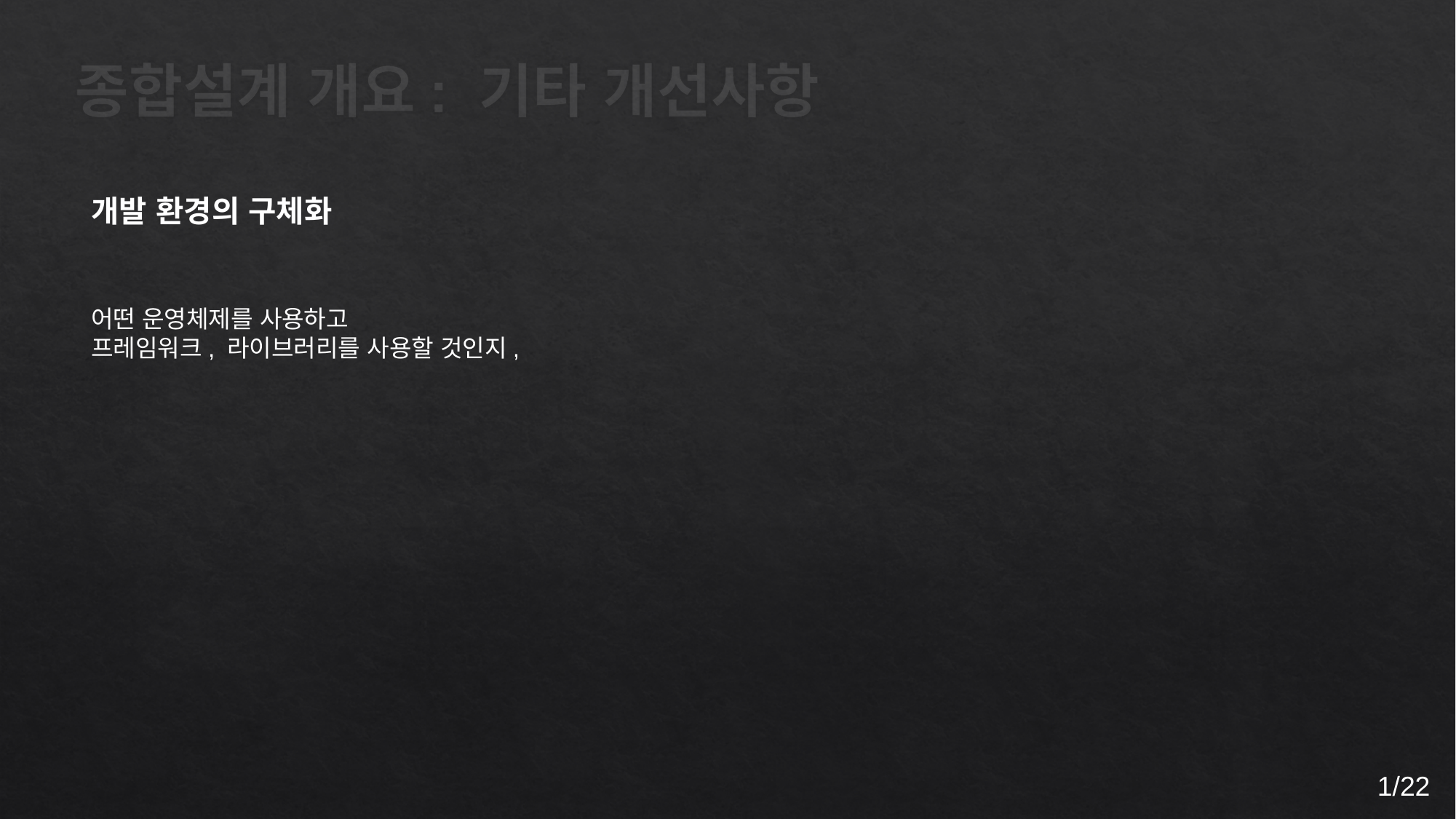

# 종합설계 개요: 기타 개선사항
개발 환경의 구체화
어떤 운영체제를 사용하고
프레임워크, 라이브러리를 사용할 것인지,
1/22